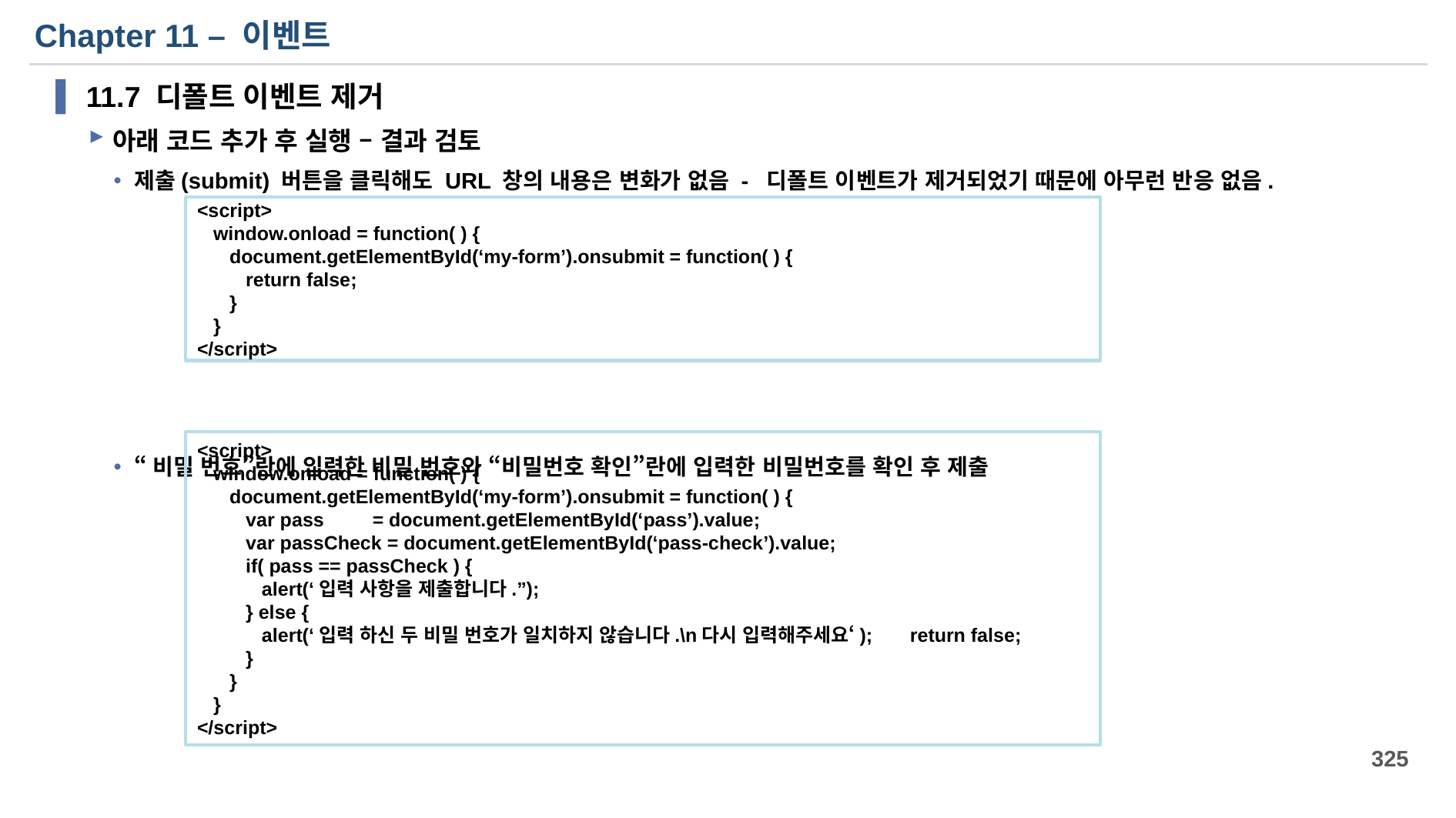

# Chapter 11 – 이벤트
11.7 디폴트 이벤트 제거
아래 코드 추가 후 실행 – 결과 검토
제출(submit) 버튼을 클릭해도 URL 창의 내용은 변화가 없음 -  디폴트 이벤트가 제거되었기 때문에 아무런 반응 없음.

“비밀 번호”란에 입력한 비밀 번호와 “비밀번호 확인”란에 입력한 비밀번호를 확인 후 제출
<script>
   window.onload = function( ) {
      document.getElementById(‘my-form’).onsubmit = function( ) {
         return false;
      }
   }
</script>
<script>
   window.onload = function( ) {
      document.getElementById(‘my-form’).onsubmit = function( ) {
         var pass         = document.getElementById(‘pass’).value;
         var passCheck = document.getElementById(‘pass-check’).value;
         if( pass == passCheck ) {
            alert(‘입력 사항을 제출합니다.”);
         } else {
            alert(‘입력 하신 두 비밀 번호가 일치하지 않습니다.\n다시 입력해주세요‘);       return false;
         }
      }
   }
</script>
325